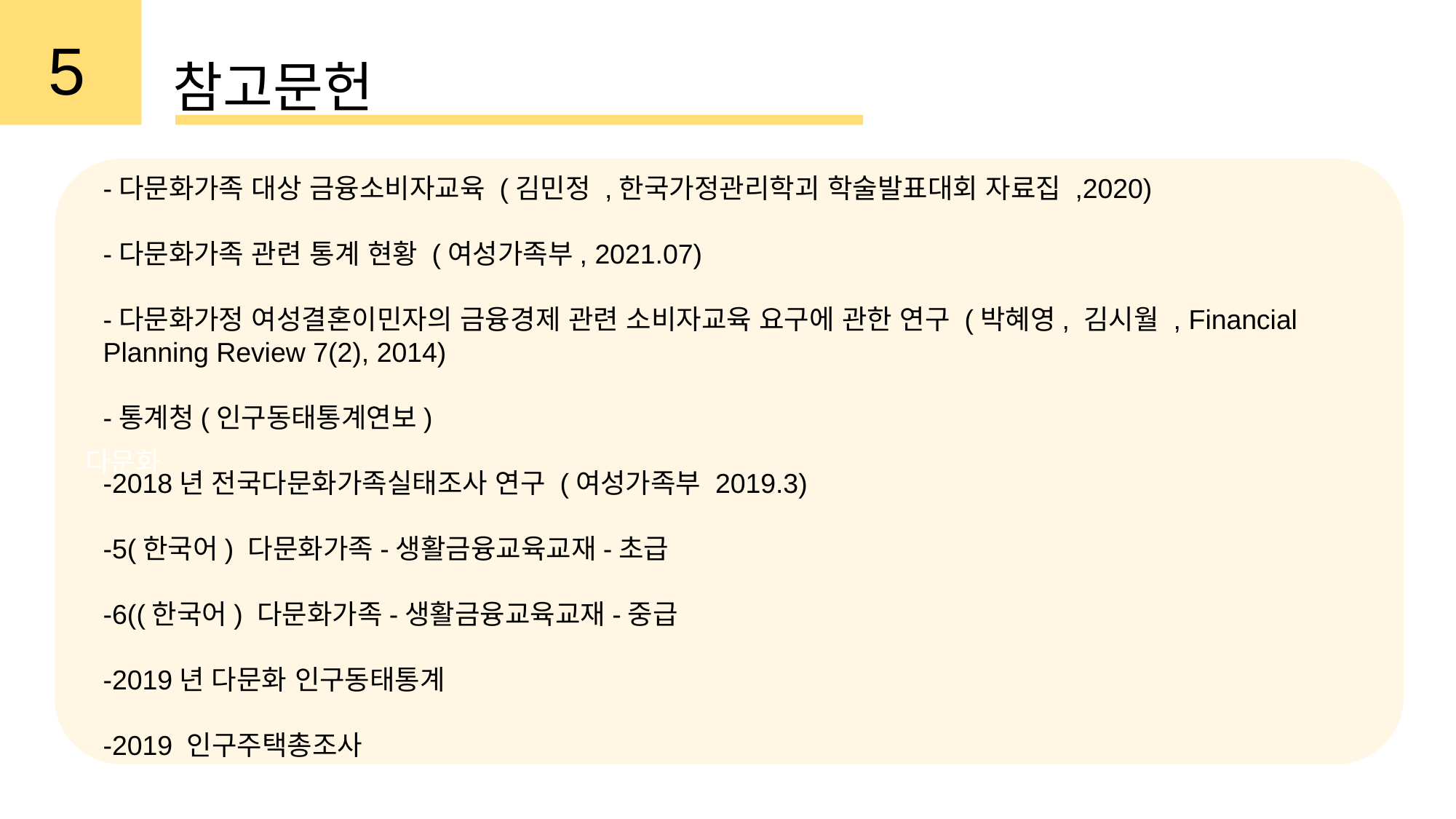

5
참고문헌

다문화
-다문화가족 대상 금융소비자교육 (김민정 ,한국가정관리학괴 학술발표대회 자료집 ,2020)

-다문화가족 관련 통계 현황 (여성가족부, 2021.07)

-다문화가정 여성결혼이민자의 금융경제 관련 소비자교육 요구에 관한 연구 (박혜영, 김시월 , Financial Planning Review 7(2), 2014)

-통계청(인구동태통계연보)

-2018년 전국다문화가족실태조사 연구 (여성가족부 2019.3)

-5(한국어) 다문화가족-생활금융교육교재-초급

-6((한국어) 다문화가족-생활금융교육교재-중급

-2019년 다문화 인구동태통계

-2019 인구주택총조사